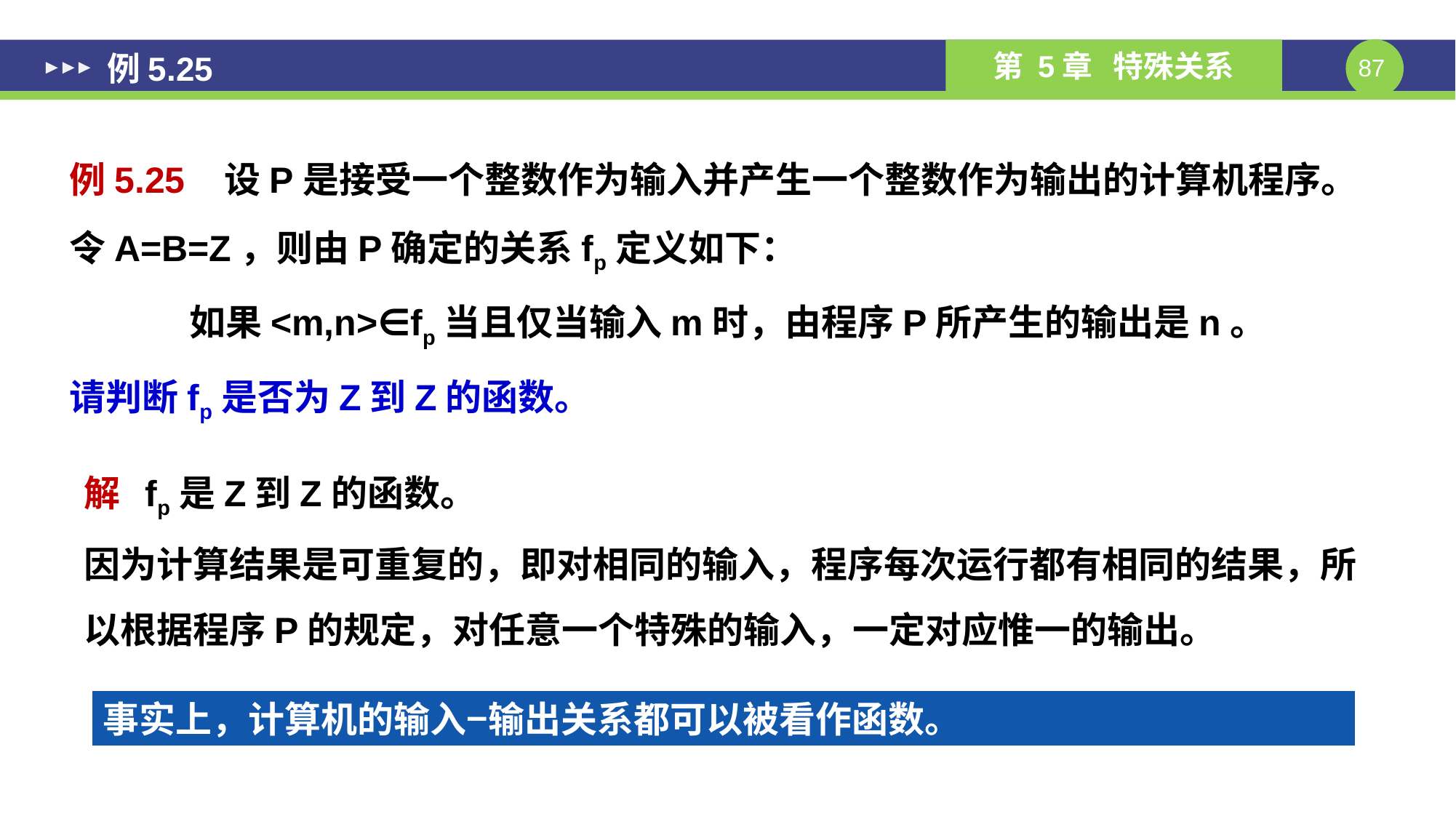

# 例5.25
例5.25   设P是接受一个整数作为输入并产生一个整数作为输出的计算机程序。令A=B=Z，则由P确定的关系fp定义如下：
如果<m,n>∈fp当且仅当输入m时，由程序P所产生的输出是n。
请判断fp是否为Z到Z的函数。
解  fp是Z到Z的函数。
因为计算结果是可重复的，即对相同的输入，程序每次运行都有相同的结果，所以根据程序P的规定，对任意一个特殊的输入，一定对应惟一的输出。
事实上，计算机的输入−输出关系都可以被看作函数。